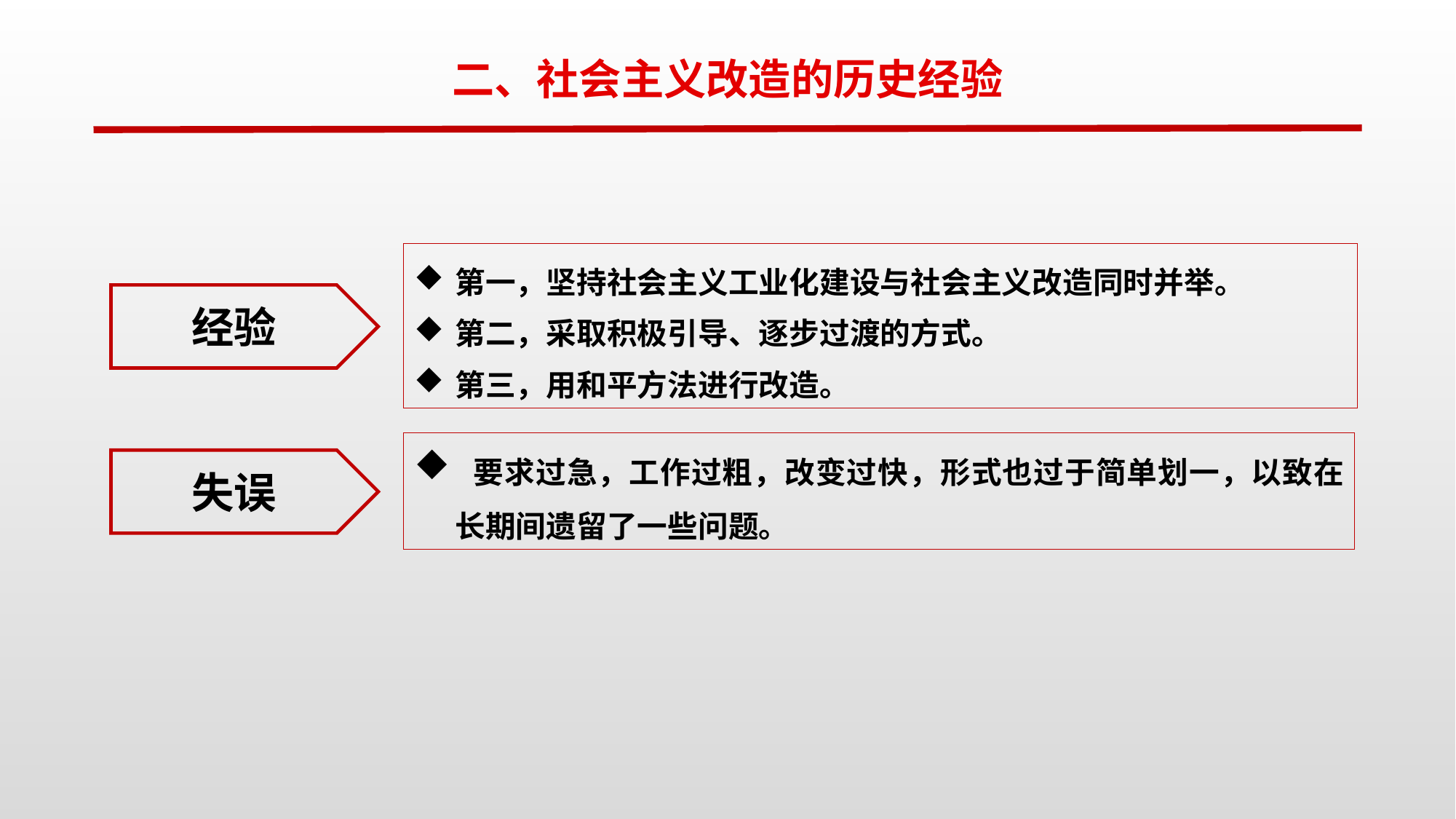

二、社会主义改造的历史经验
第一，坚持社会主义工业化建设与社会主义改造同时并举。
第二，采取积极引导、逐步过渡的方式。
第三，用和平方法进行改造。
经验
 要求过急，工作过粗，改变过快，形式也过于简单划一，以致在长期间遗留了一些问题。
失误